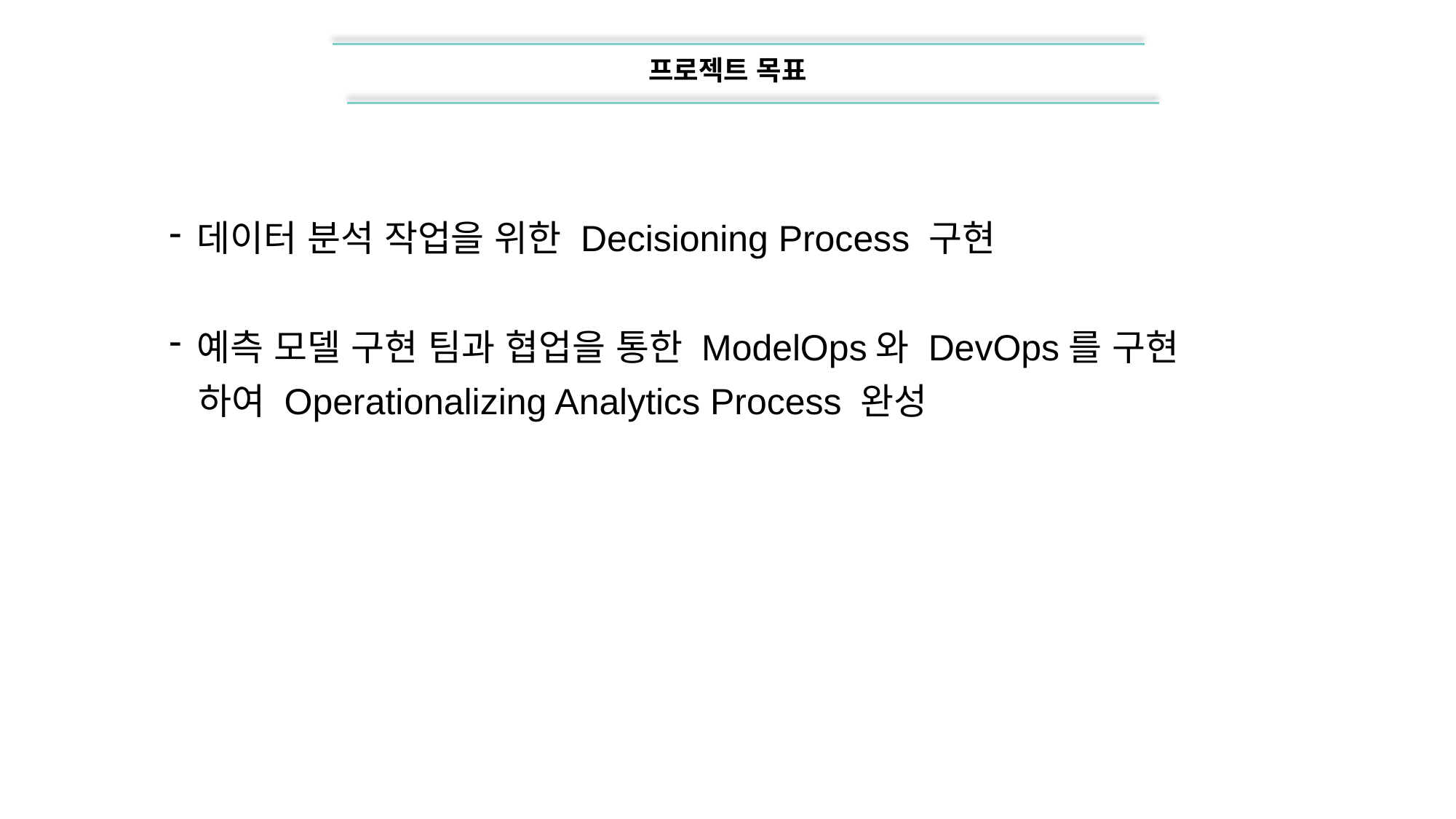

프로젝트 목표
데이터 분석 작업을 위한 Decisioning Process 구현

예측 모델 구현 팀과 협업을 통한 ModelOps와 DevOps를 구현
  하여 Operationalizing Analytics Process 완성